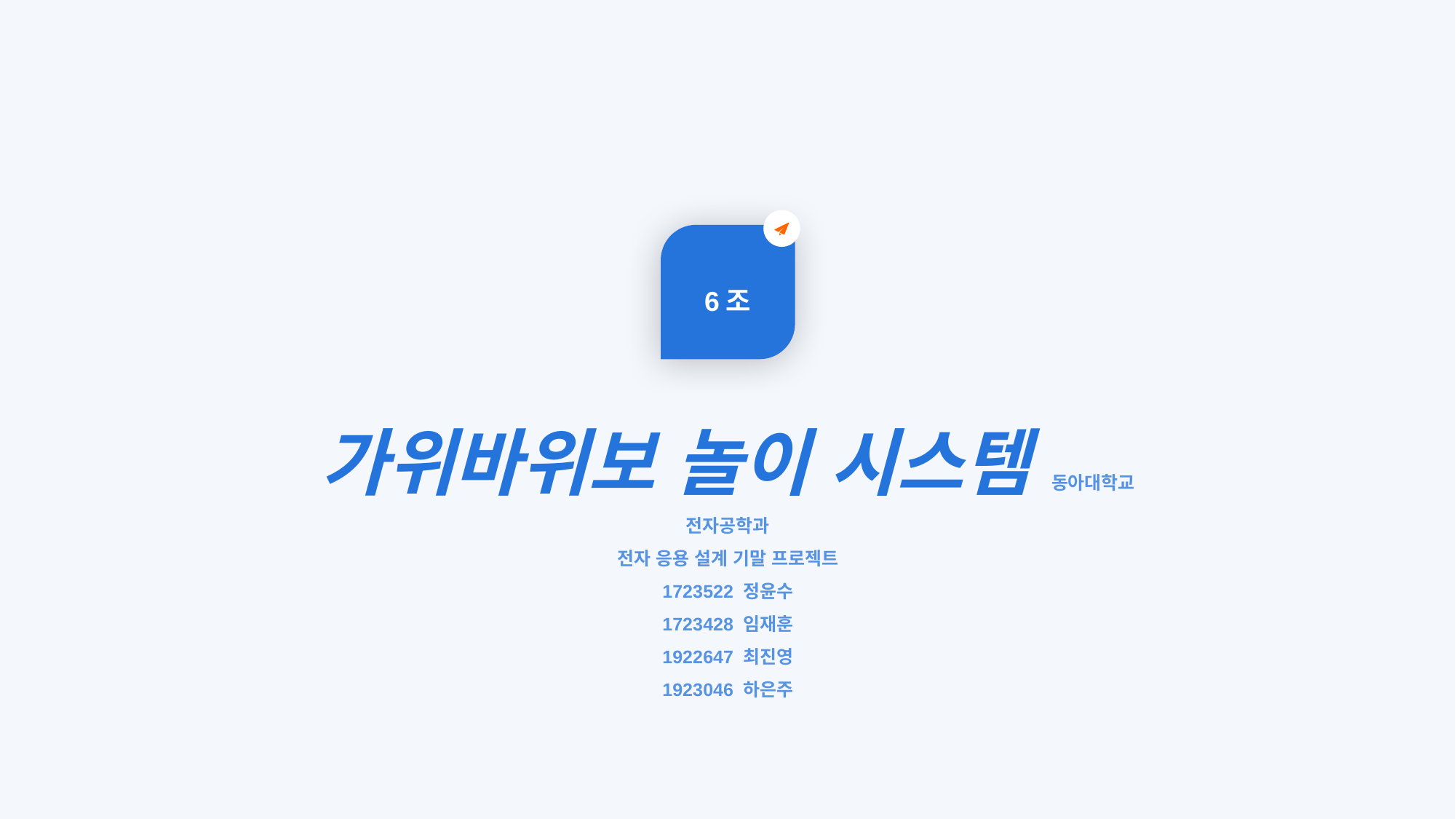

6조
가위바위보 놀이 시스템 동아대학교 전자공학과
전자 응용 설계 기말 프로젝트
1723522 정윤수
1723428 임재훈
1922647 최진영
1923046 하은주